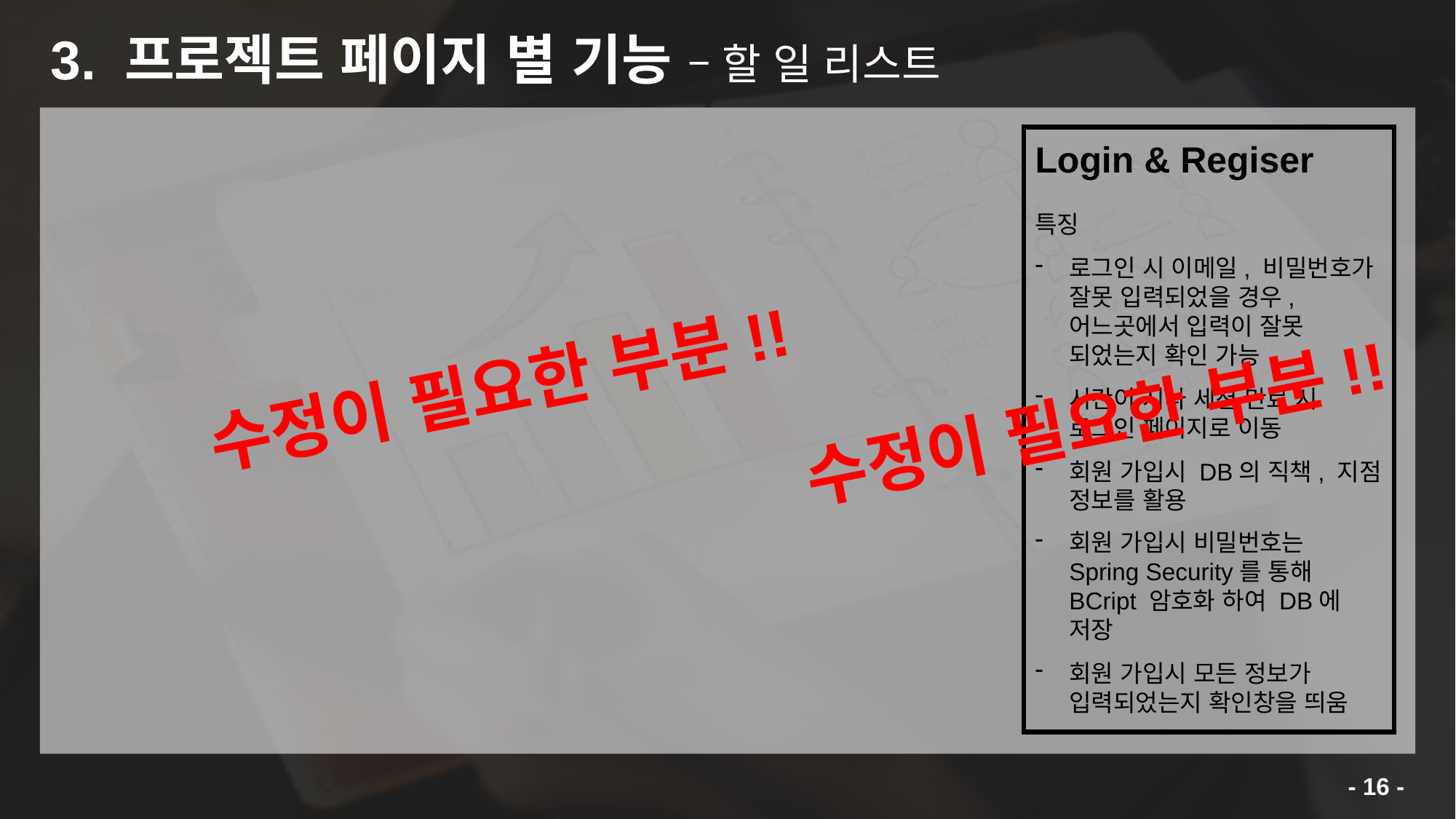

3. 프로젝트 페이지 별 기능 – 할 일 리스트
Login & Regiser

특징

로그인 시 이메일, 비밀번호가 잘못 입력되었을 경우, 어느곳에서 입력이 잘못 되었는지 확인 가능

시간이 지나 세션 만료 시 로그인 페이지로 이동

회원 가입시 DB의 직책, 지점 정보를 활용

회원 가입시 비밀번호는 Spring Security를 통해 BCript 암호화 하여 DB에 저장

회원 가입시 모든 정보가 입력되었는지 확인창을 띄움
수정이 필요한 부분!!
수정이 필요한 부분!!
16